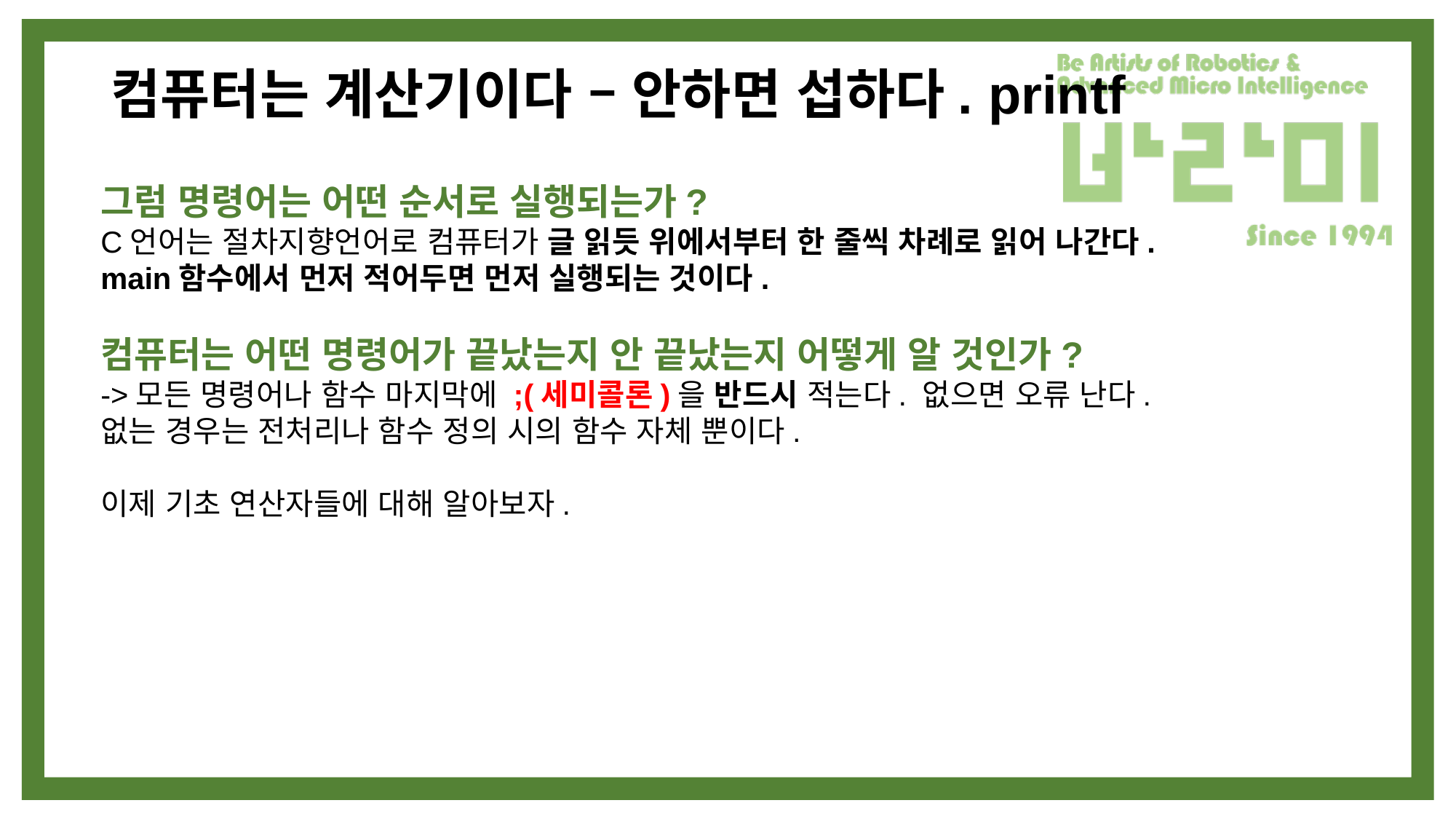

# 컴퓨터는 계산기이다 – 안하면 섭하다. printf
그럼 명령어는 어떤 순서로 실행되는가?
C언어는 절차지향언어로 컴퓨터가 글 읽듯 위에서부터 한 줄씩 차례로 읽어 나간다.
main함수에서 먼저 적어두면 먼저 실행되는 것이다.

컴퓨터는 어떤 명령어가 끝났는지 안 끝났는지 어떻게 알 것인가?
->모든 명령어나 함수 마지막에 ;(세미콜론)을 반드시 적는다. 없으면 오류 난다.
없는 경우는 전처리나 함수 정의 시의 함수 자체 뿐이다.

이제 기초 연산자들에 대해 알아보자.